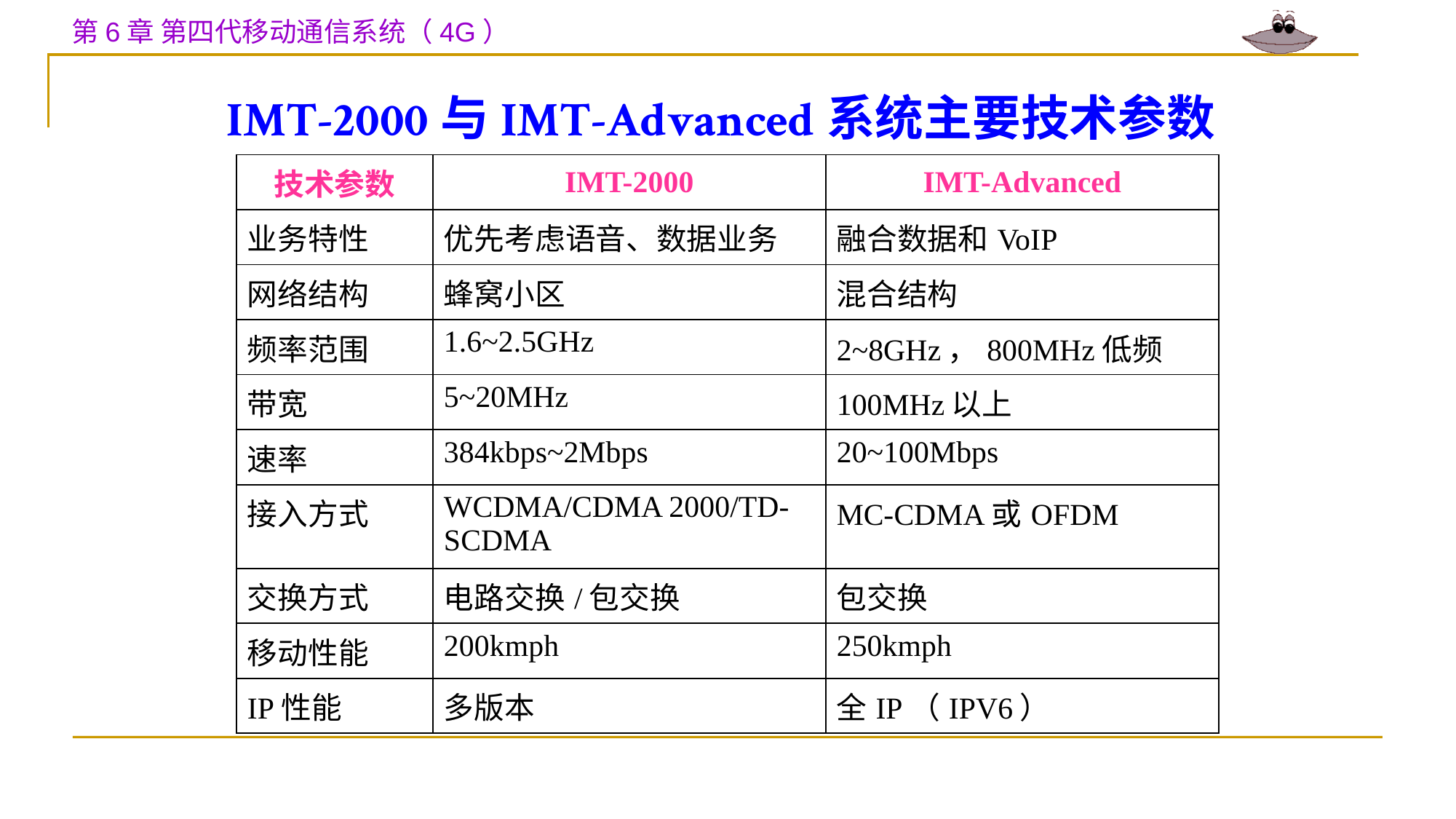

# IMT-2000与IMT-Advanced系统主要技术参数
| 技术参数 | IMT-2000 | IMT-Advanced |
| --- | --- | --- |
| 业务特性 | 优先考虑语音、数据业务 | 融合数据和VoIP |
| 网络结构 | 蜂窝小区 | 混合结构 |
| 频率范围 | 1.6~2.5GHz | 2~8GHz，800MHz低频 |
| 带宽 | 5~20MHz | 100MHz以上 |
| 速率 | 384kbps~2Mbps | 20~100Mbps |
| 接入方式 | WCDMA/CDMA 2000/TD-SCDMA | MC-CDMA或OFDM |
| 交换方式 | 电路交换/包交换 | 包交换 |
| 移动性能 | 200kmph | 250kmph |
| IP性能 | 多版本 | 全IP（IPV6） |